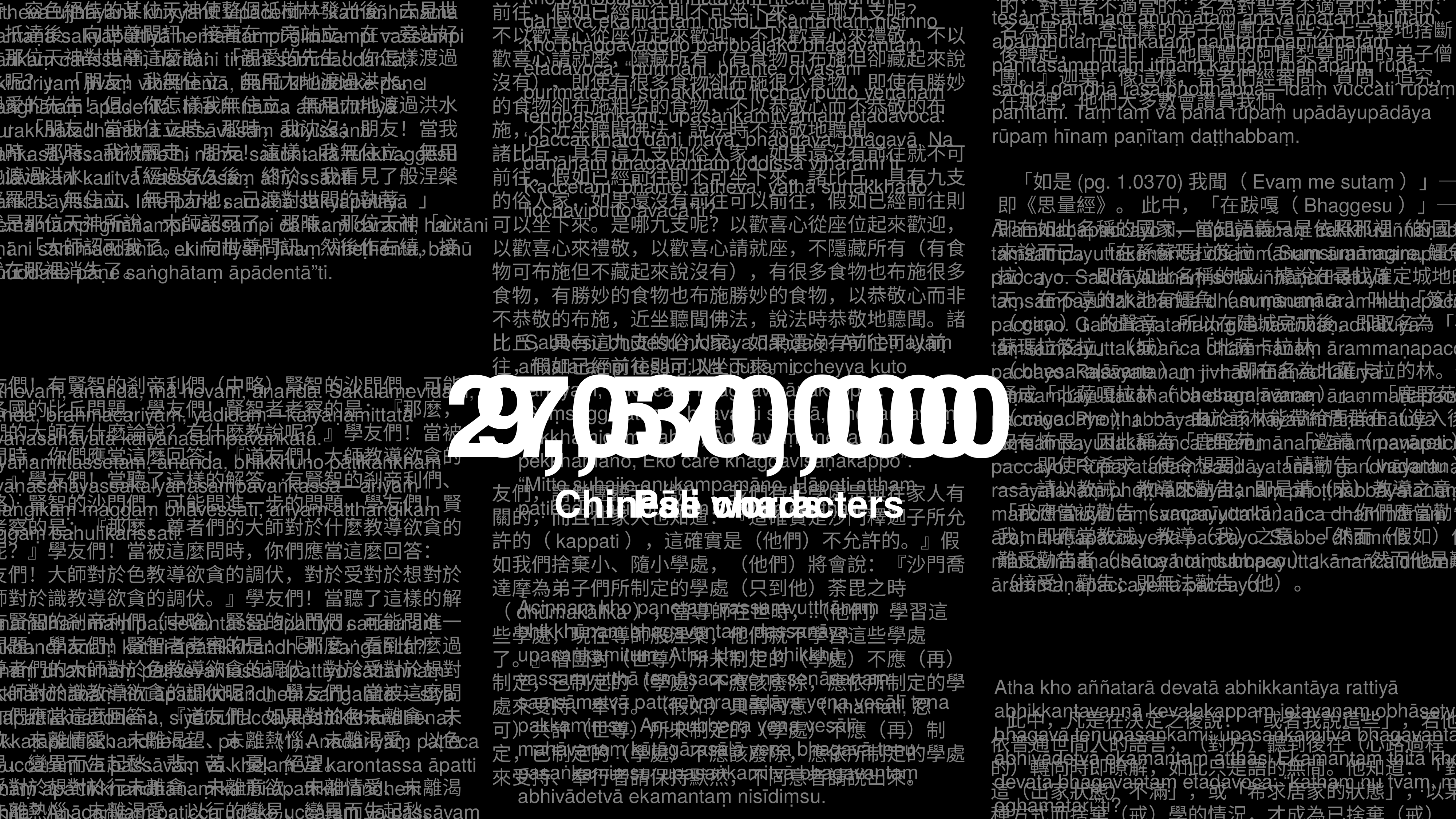

迦葉！這是可能的，智者們經審問、質問、追究，會這麼說：『凡尊師們的這些不善法、名為不善的；有罪過的、名為有罪過的；不應實行的、名為不應實行的；對聖者不適當的、名為對聖者不適當的；黑的、名為黑的，喬達摩的弟子僧團在這些法上完整地捨斷後轉起，［而非］其他團體的阿闍梨尊師們的弟子僧團。』迦葉！像這樣，智者們經審問、質問、追究，在那裡，他們大多數會讚賞我們。
我聽到這樣：
有一次，世尊住在舍衛城祇樹林給孤獨園。那時，當夜已深時，容色絕佳的某位天神使整個祇樹林發光後，去見世尊。抵達後，向世尊問訊，接著在一旁站立。在一旁站好後，那位天神對世尊這麼說：「親愛的先生！你怎樣渡過洪水呢？」「朋友！我無住立、無用力地渡過洪水。」
「親愛的先生！但，你怎樣我無住立、無用力地渡過洪水呢？」「朋友！當我住立時，那時，我沈沒；朋友！當我用力時，那時，我被飄走，朋友！這樣，我無住立、無用力地渡過洪水。」「經過好久後，終於，我看見了般涅槃的婆羅門：無住立、無用力地，已渡對世間的執著。」
這就是那位天神所說，大師認可了。那時，那位天神［心想］：「大師認可我了。」向世尊問訊，然後作右繞，接著就在那裡消失了。
Tena kho pana samayena chabbaggiyā bhikkhū vassaṃ upagantvā antarāvassaṃ cārikaṃ caranti. Manussā tatheva ujjhāyanti khiyyanti vipācenti—“kathañhi nāma samaṇā sakyaputtiyā hemantampi gimhampi vassampi cārikaṃ carissanti, haritāni tiṇāni sammaddantā, ekindriyaṃ jīvaṃ viheṭhentā, bahū khuddake pāṇe saṅghātaṃ āpādentā. Ime hi nāma aññatitthiyā durakkhātadhammā vassāvāsaṃ allīyissanti saṅkasāyissanti. Ime hi nāma sakuntakā rukkhaggesu kulāvakāni karitvā vassāvāsaṃ allīyissanti saṅkasāyissanti. Ime pana samaṇā sakyaputtiyā hemantampi gimhampi vassampi cārikaṃ caranti, haritāni tiṇāni sammaddantā, ekindriyaṃ jīvaṃ viheṭhentā, bahū khuddake pāṇe saṅghātaṃ āpādentā”ti.
Nisīdibhagavāpaññatteāsane. Bhaggavagottopi kho paribbājako aññataraṃ nīcaṃ āsanaṃ gahetvā ekamantaṃ nisīdi. Ekamantaṃ nisinno kho bhaggavagotto paribbājako bhagavantaṃ etadavoca: “purimāni, bhante, divasāni purimatarāni sunakkhatto licchaviputto yenāhaṃ tenupasaṅkami; upasaṅkamitvāmaṃ etadavoca: ‘paccakkhāto dāni mayā, bhaggava, bhagavā. Na dānāhaṃ bhagavantaṃ uddissa viharāmī’ti. Kaccetaṃ, bhante, tatheva, yathā sunakkhatto licchaviputto avacā”ti?
「諸比丘，具有九支的俗人家，如果還沒有前往就不可前往，假如已經前往則不可坐下來。是哪九支呢？
不以歡喜心從座位起來歡迎，不以歡喜心來禮敬，不以歡喜心請就座，隱藏所有（有食物可布施但卻藏起來說沒有），即使有很多食物卻布施很少食物，即使有勝妙的食物卻布施粗劣的食物，不以恭敬心而不恭敬的布施，不近坐聽聞佛法，說法時不恭敬地聽聞。
諸比丘，具有這九支的俗人家，如果還沒有前往就不可前往，假如已經前往則不可坐下來。諸比丘，具有九支的俗人家，如果還沒有前往可以前往，假如已經前往則可以坐下來。是哪九支呢？以歡喜心從座位起來歡迎，以歡喜心來禮敬，以歡喜心請就座，不隱藏所有（有食物可布施但不藏起來說沒有），有很多食物也布施很多食物，有勝妙的食物也布施勝妙的食物，以恭敬心而非不恭敬的布施，近坐聽聞佛法，說法時恭敬地聽聞。諸比丘，具有這九支的俗人家，如果還沒有前往可以前往，假如已經前往則可以坐下來。」
Tattha katamaṃ rūpaṃ paṇītaṃ? Yaṃ rūpaṃ tesaṃ tesaṃ sattānaṃ anuññātaṃ anavaññātaṃ ahīḷitaṃ aparibhūtaṃ cittīkataṃ paṇītaṃ paṇītamataṃ paṇītasammataṃ iṭṭhaṃ kantaṃ manāpaṃ, rūpā saddā gandhā rasā phoṭṭhabbā—idaṃ vuccati rūpaṃ paṇītaṃ. Taṃ taṃ vā pana rūpaṃ upādāyupādāya rūpaṃ hīnaṃ paṇītaṃ daṭṭhabbaṃ.
  「如是(pg. 1.0370)我聞（Evaṃ me sutaṃ）」──即《思量經》。 此中，「在跋嘎（Bhaggesu）」──即在如此名稱的國家，當知語義只是依照那裡（的國名）來說而已。「在孫蘇瑪拉笈拉（Suṃsumāragire,鱷魚笈拉）」──即在如此名稱的城。據說在尋找確定城地的那天，在不遠的水池有鱷魚（suṃsumāra）叫出「笈拉（gira）」的聲音，所以在建城完成後，即取名為「孫蘇瑪拉笈拉」（城）。「北薩卡拉林（bhesakaḷāvane）」──即在名為北薩卡拉的林。也誦成「北薩嘎拉林（bhesagaḷāvane）」。「鹿野苑（migadāye）」──由於該林能帶給鹿群在（進入後）沒有怖畏，因此稱為「鹿野苑」。「邀請（pavāreti）」──即使令希求〔使令想要〕。「請勸告（vadantu）」──請以教誡、教導來勸告；即是請（求）教導之意。    「我應當被勸告（vacanīyomhi）」──你們應當勸告我；即應當教誡、教導（我）之意。「然而（假如）他是難受勸告者（so ca hoti dubbaco）」──然而他是難以（接受）勸告；即無法勸告（他）。
Ārammaṇapaccayo ti—rūpāyatanaṃ cakkhuviññāṇadhātuyā taṃsampayuttakānañca dhammānaṃ ārammaṇapaccayena paccayo. Saddāyatanaṃ sotaviññāṇadhātuyā taṃsampayuttakānañca dhammānaṃ ārammaṇapaccayena paccayo. Gandhāyatanaṃ ghānaviññāṇadhātuyā taṃsampayuttakānañca dhammānaṃ ārammaṇapaccayena paccayo. Rasāyatanaṃ jivhāviññāṇadhātuyā taṃsampayuttakānañca dhammānaṃ ārammaṇapaccayena paccayo. Phoṭṭhabbāyatanaṃ kāyaviññāṇadhātuyā taṃsampayuttakānañca dhammānaṃ ārammaṇapaccayena paccayo. Rūpāyatanaṃ saddāyatanaṃ gandhāyatanaṃ rasāyatanaṃ phoṭṭhabbāyatanaṃ phoṭṭhabbāyatanaṃ: ? manodhātuyā taṃsampayuttakānañca dhammānaṃ ārammaṇapaccayena paccayo. Sabbe dhammā manoviññāṇadhātuyā taṃsampayuttakānañca dhammānaṃ ārammaṇapaccayena paccayo.
“Sabbesu bhūtesu nidhāya daṇḍaṃ, Aviheṭhayaṃ aññatarampi tesaṃ; Na puttamiccheyya kuto sahāyaṃ,  Eko care khaggavisāṇakappo”. “Saṃsaggajātassa bhavanti snehā, Snehanvayaṃ dukkhamidaṃ pahoti; Ādīnavaṃ snehajaṃ pekkhamāno, Eko care khaggavisāṇakappo”. “Mitte suhajje anukampamāno, Hāpeti atthaṃ paṭibaddhacitto; Etaṃ bhayaṃ santhave
9,030,000
Pāli words
27,570,000
Chinese characters
「學友們！有賢智的剎帝利們（中略）賢智的沙門們，可能問到各國的比丘問題，學友們！賢智者考察的是：『那麼，尊者們的大師有什麼論說？有什麼教說呢？』學友們！當被這麼問時，你們應當這麼回答：『道友們！大師教導欲貪的調伏。』學友們！當聽了這樣的解答，有賢智的剎帝利們、（中略）賢智的沙門們，可能問進一步的問題，學友們！賢智者考察的是：『那麼，尊者們的大師對於什麼教導欲貪的調伏呢？』學友們！當被這麼問時，你們應當這麼回答：『道友們！大師對於色教導欲貪的調伏，對於受對於想對於行大師對於識教導欲貪的調伏。』學友們！當聽了這樣的解答，有賢智的剎帝利們（中略）賢智的沙門們，可能問進一步的問題，學友們！賢智者考察的是：『那麼，看到什麼過患，尊者們的大師對於色教導欲貪的調伏，對於受對於想對於行大師對於識教導欲貪的調伏呢？』學友們！當被這麼問時，你們應當這麼回答：『道友們！如果對於色未離貪、未離意欲、未離情愛、未離渴望、未離熱惱、未離渴愛，以色的變易、變異而生起愁、悲、苦、憂、絕望。
對於受對於想對於行未離貪、未離意欲、未離情愛、未離渴望、未離熱惱、未離渴愛，以行的變易、變異而生起愁、悲、苦、憂、絕望。對於識未離貪、未離意欲、未離情愛、未離渴望、未離熱惱、未離渴愛，以識的變易、變異而生起愁、悲、苦、憂、絕望。
看到了這個過患，大師對於色教導欲貪的調伏，對於受對於想對於行大師對於識教導欲貪的調伏。』
學友們！當聽了這樣的解答，有賢智的剎帝利們、賢智的婆羅門們、賢智的屋主們、賢智的沙門們，可能問進一步的問題，學友們！賢智者考察的是：『那麼，看到了什麼效益，大師對於色教導欲貪的調伏，對於受對於想對於行大師對於識教導欲貪的調伏呢？』
“Māhevaṃ, ānanda, mā hevaṃ, ānanda. Sakalamevidaṃ, ānanda, brahmacariyaṃ, yadidaṃ—kalyāṇamittatā kalyāṇasahāyatā kalyāṇasampavaṅkatā. Kalyāṇamittassetaṃ, ānanda, bhikkhuno pāṭikaṅkhaṃ kalyāṇasahāyassakalyāṇasampavaṅkassa—ariyaṃ aṭṭhaṅgikaṃ maggaṃ bhāvessati, ariyaṃ aṭṭhaṅgikaṃ maggaṃ bahulīkarissati.
友們，請僧團聽我（說），我們有些學處是與在家人有關的，而且在家人也知道：『這確實是沙門釋迦子所允許的（kappati），這確實是（他們）不允許的。』假如我們捨棄小、隨小學處，（他們）將會說：『沙門喬達摩為弟子們所制定的學處（只到他）荼毘之時（dhūmakālika），當導師在世時，（他們）學習這些學處，現在導師般涅槃，他們就不學習這些學處了。』僧團對（世尊）所未制定的（學處）不應（再）制定，已制定的（學處）不應該廢除，應依所制定的學處來受持、奉行。（假如）具壽同意（khamati,忍可）共許（世尊）所未制定的（學處）不應（再）制定，已制定的（學處）不應該廢除，應依所制定的學處來受持、奉行者請保持默然，不同意者請說出來。
Āciṇṇaṃ kho panetaṃ vassaṃ­vuṭṭhā­naṃ bhikkhūnaṃ bhagavantaṃ dassanāya upasaṅkamituṃ. Atha kho te bhikkhū vassaṃvuṭṭhā temāsaccayena senāsanaṃ saṃsāmetvā pattacīvaraṃādāya yena vesālī tena pakkamiṃsu. Anupubbena yena vesālī mahāvanaṃ kūṭāgārasālā yena bhagavā tenu­pasaṅka­miṃsu; upasaṅkamitvā bhagavantaṃ abhivādetvā ekamantaṃ nisīdiṃsu.
Methunaṃdhammaṃ paṭisevantassa āpattiyo sattannaṃ āpattikkhandhānaṃ katihi āpattikkhandhehi saṅgahitā? Methunaṃ dhammaṃ paṭisevantassa āpattiyo sattannaṃ āpattikkhandhānaṃ tīhi āpattikkhandhehi saṅgahitā— siyā pārājikāpattikkhandhena, siyāthullaccayāpattikkhandhena, siyādukkaṭāpattikkhandhena… pe …. (1) Anādariyaṃ paṭicca udake uccāraṃ vā passāvaṃ vā kheḷaṃ vā karontassa āpatti sattannaṃ āpattikkhandhānaṃ katihi āpattikkhandhehi saṅgahitā? Anādariyaṃ paṭicca udake uccāraṃ vā passāvaṃ vā kheḷaṃ vā karontassa āpatti sattannaṃ āpattikkhandhānaṃ ekena āpattikkhandhena saṅgahitā— dukkaṭāpattikkhandhena. (2)
Atha kho aññatarā devatā abhikkantāya rattiyā abhikkantavaṇṇā kevalakappaṃ jetavanaṃ obhāsetvā yena bhagavā tenupasaṅkami; upasaṅkamitvā bhagavantaṃ abhivādetvā ekamantaṃ aṭṭhāsi.Ekamantaṃ ṭhitā kho sā devatā bhagavantaṃ etadavoca: “kathaṃ nu tvaṃ, mārisa, oghamatarī”ti?
  此中，凡是在決定之後說：「或者我說這些」，若他依普通世間人的語言，（對方）聽到後在（心路過程的）轉向時即瞭解，如此只是語的無間。他知道：「對這（出家狀態）不滿」，或「希求居家的狀態」，以某種方式而捨棄（戒）學的情況，才成為已捨棄（戒）學。又，當在後來〔後分〕想：「他所說的是什麼意思？」之後才瞭解，或者由其他（方式、人）才瞭解，則未成為捨棄（戒）學。在未決定而告知，假如以所說的方式，而那個人（類）瞭解語義，則成為已捨棄（戒）學。如此知解而成為捨棄（戒學），而非沒有該（知解）。